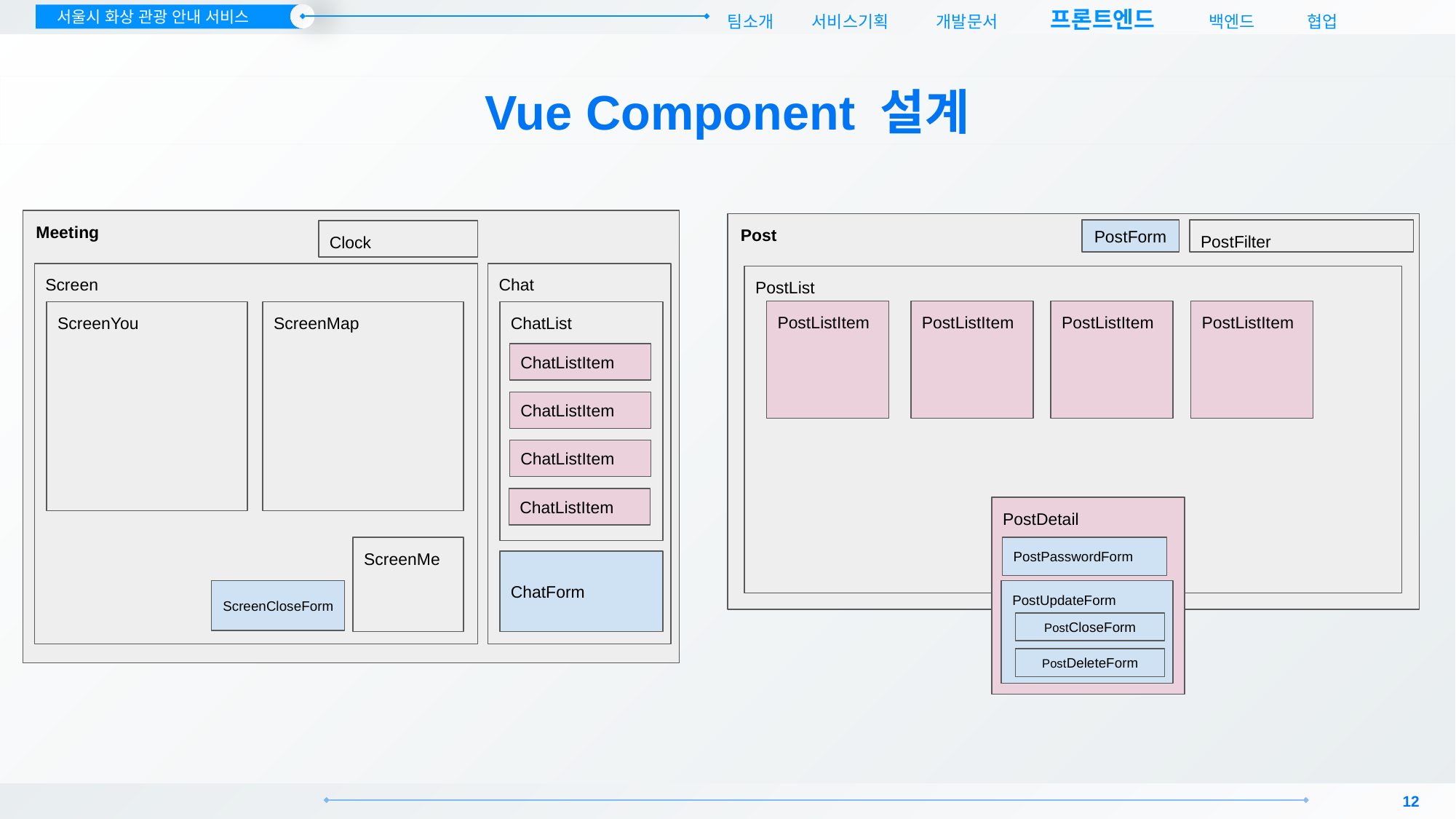

팀소개        서비스기획          개발문서           프론트엔드           백엔드           협업
서울시 화상 관광 안내 서비스
# Vue Component 설계

Meeting

Post
PostForm
PostFilter
Clock
Screen
Chat
PostList
PostListItem
PostListItem
PostListItem
PostListItem
ScreenYou
ScreenMap
ChatList
ChatListItem
ChatListItem
ChatListItem
ChatListItem
PostDetail
ScreenMe
PostPasswordForm
ChatForm
ScreenCloseForm
PostUpdateForm
PostCloseForm
PostDeleteForm
12